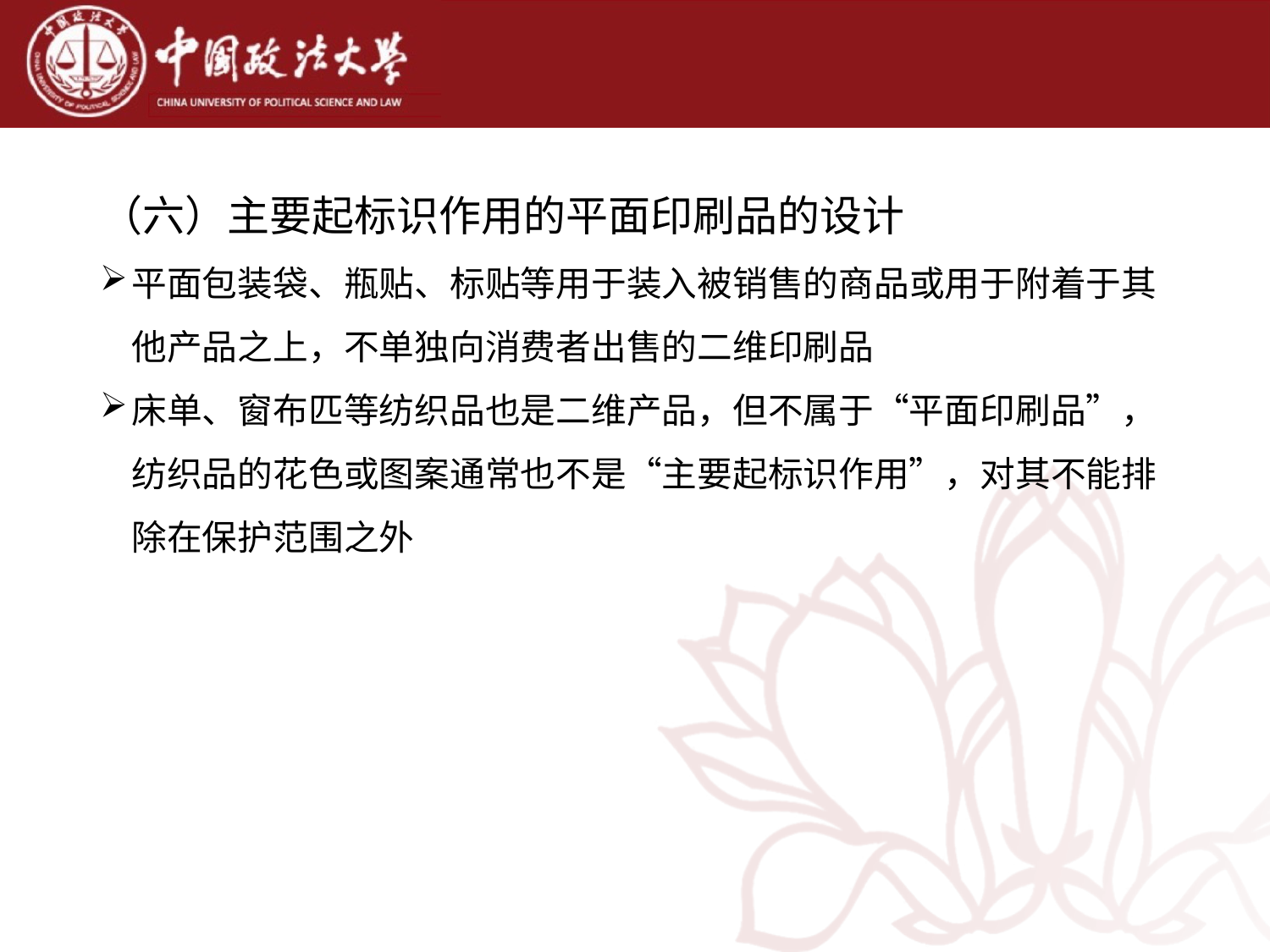

（六）主要起标识作用的平面印刷品的设计
平面包装袋、瓶贴、标贴等用于装入被销售的商品或用于附着于其他产品之上，不单独向消费者出售的二维印刷品
床单、窗布匹等纺织品也是二维产品，但不属于“平面印刷品”，纺织品的花色或图案通常也不是“主要起标识作用”，对其不能排除在保护范围之外